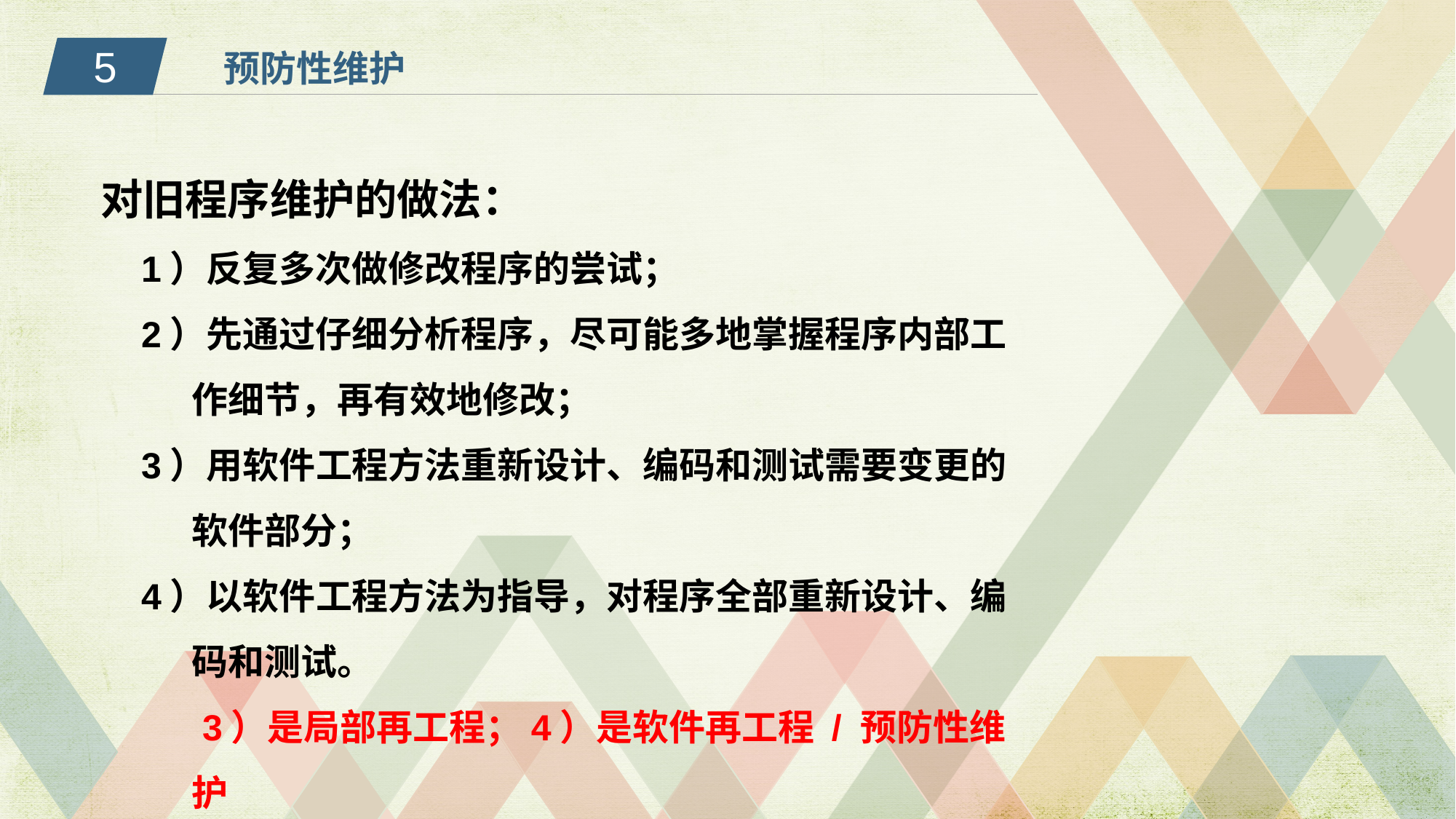

5

预防性维护

对旧程序维护的做法：
    1）反复多次做修改程序的尝试；
    2）先通过仔细分析程序，尽可能多地掌握程序内部工作细节，再有效地修改；
    3）用软件工程方法重新设计、编码和测试需要变更的软件部分；
    4）以软件工程方法为指导，对程序全部重新设计、编码和测试。
          3）是局部再工程；4）是软件再工程 / 预防性维护